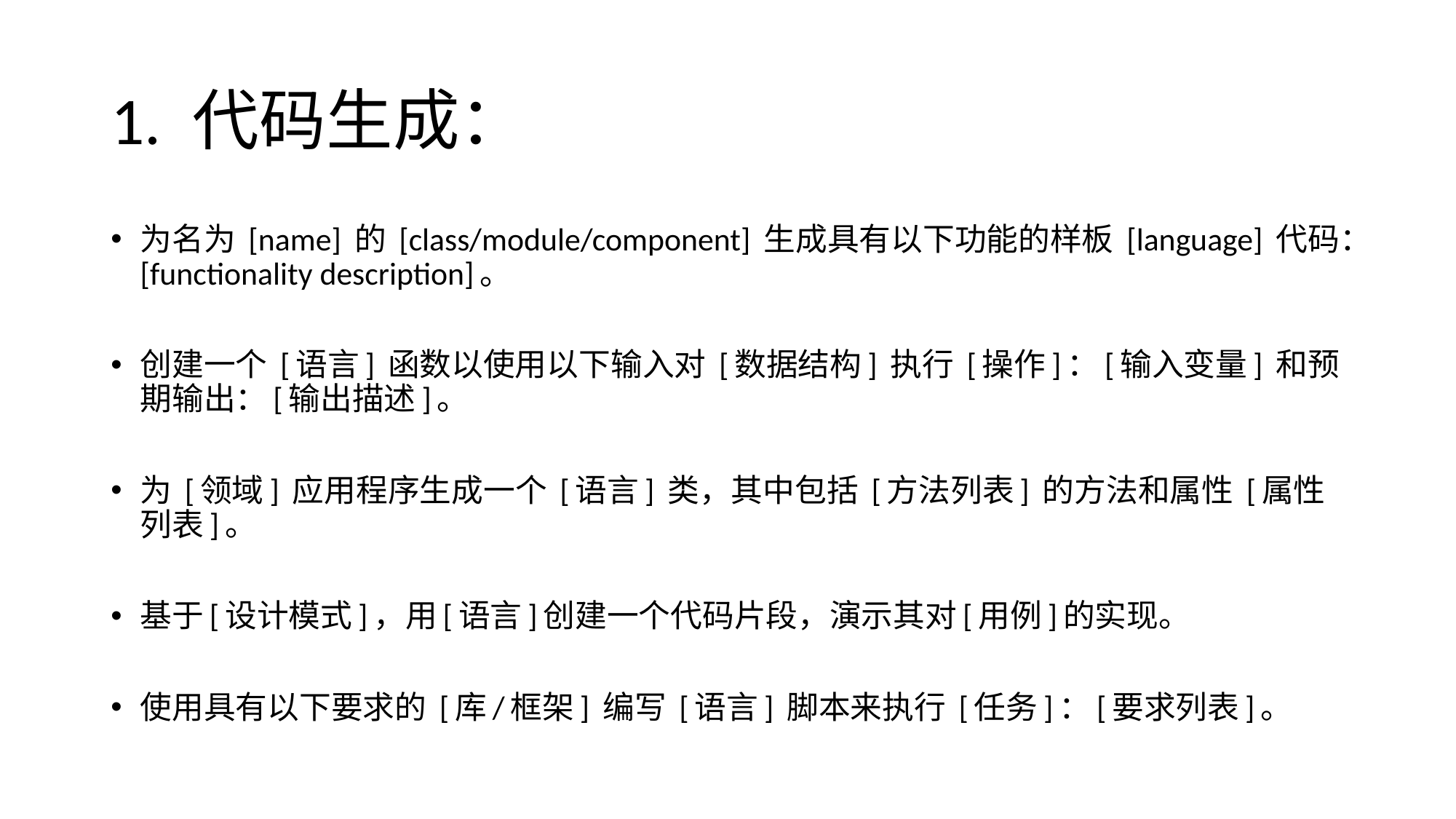

# 1. 代码生成：
为名为 [name] 的 [class/module/component] 生成具有以下功能的样板 [language] 代码：[functionality description]。

创建一个 [语言] 函数以使用以下输入对 [数据结构] 执行 [操作]：[输入变量] 和预期输出：[输出描述]。

为 [领域] 应用程序生成一个 [语言] 类，其中包括 [方法列表] 的方法和属性 [属性列表]。

基于[设计模式]，用[语言]创建一个代码片段，演示其对[用例]的实现。

使用具有以下要求的 [库/框架] 编写 [语言] 脚本来执行 [任务]：[要求列表]。